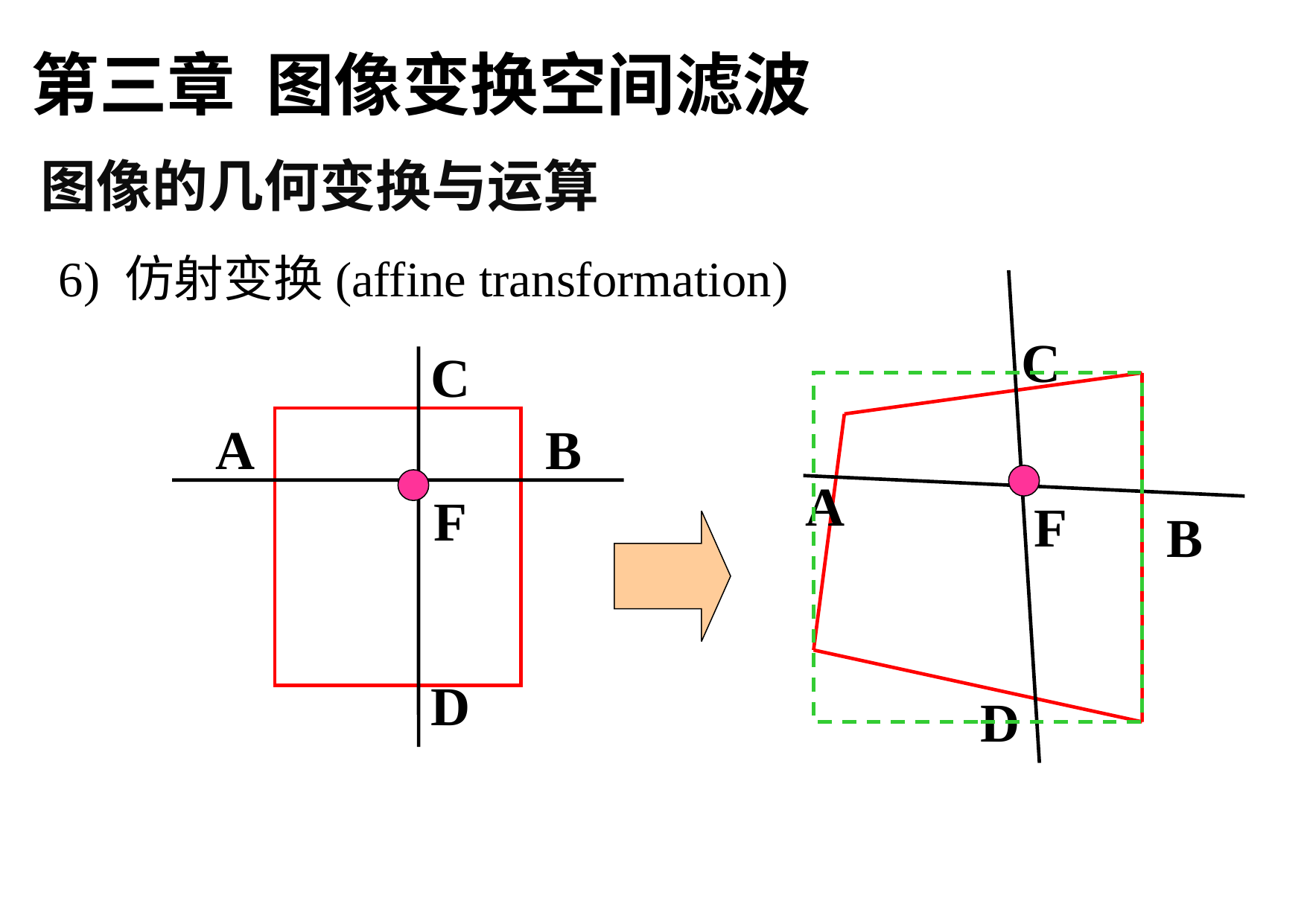

第三章  图像变换空间滤波
图像的几何变换与运算
6) 仿射变换(affine transformation)

C
C

A
B

A

F
F
B

D
D